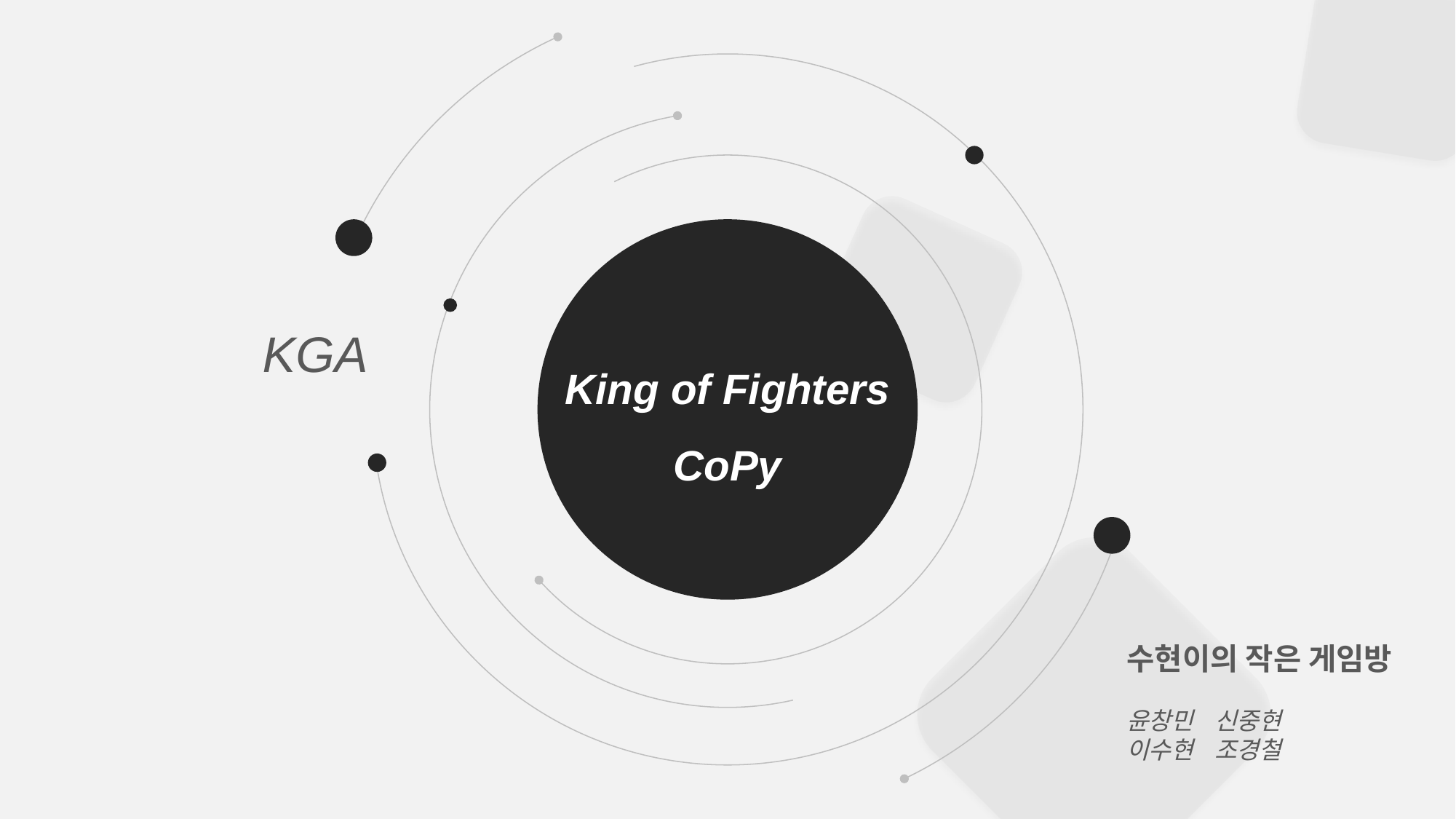

KGA

King of Fighters
CoPy

수현이의 작은 게임방

윤창민    신중현
이수현    조경철